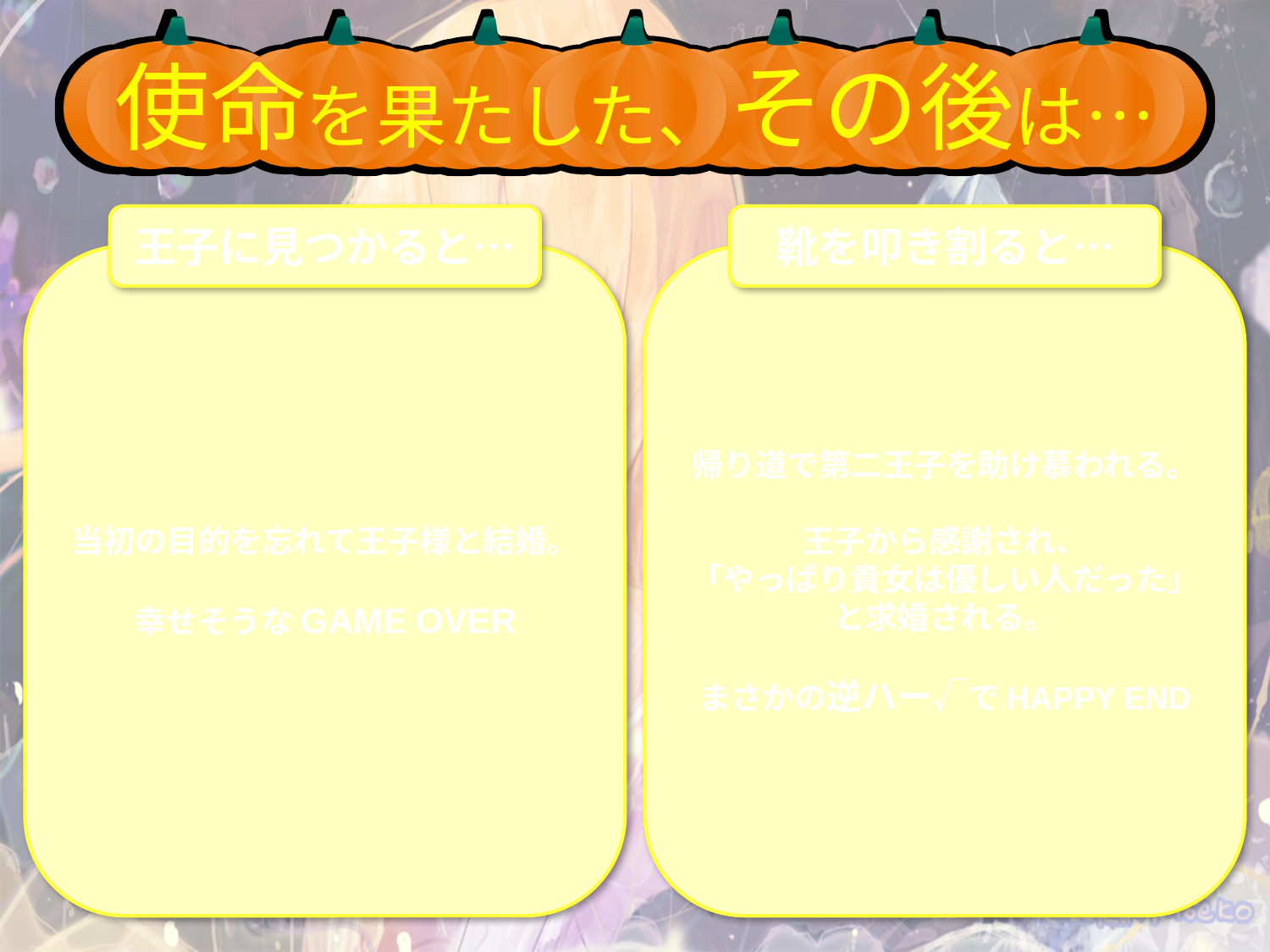

使命を果たした、その後は…
王子に見つかると…
靴を叩き割ると…
当初の目的を忘れて王子様と結婚。

幸せそうなGAME OVER
帰り道で第二王子を助け慕われる。

王子から感謝され、
「やっぱり貴女は優しい人だった」
と求婚される。

まさかの逆ハー√でHAPPY END